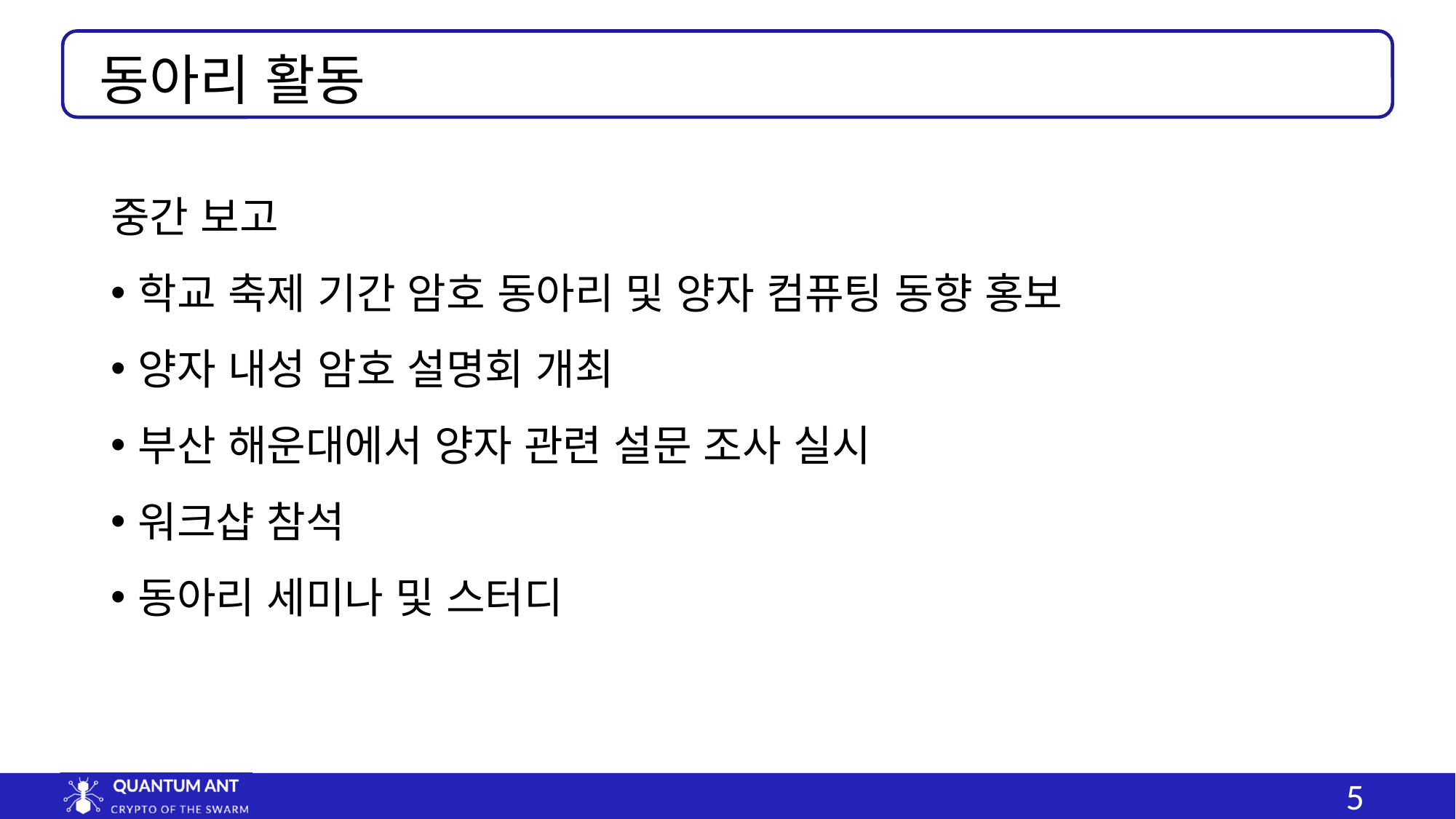

동아리 활동

중간 보고
학교 축제 기간 암호 동아리 및 양자 컴퓨팅 동향 홍보
양자 내성 암호 설명회 개최
부산 해운대에서 양자 관련 설문 조사 실시
워크샵 참석
동아리 세미나 및 스터디